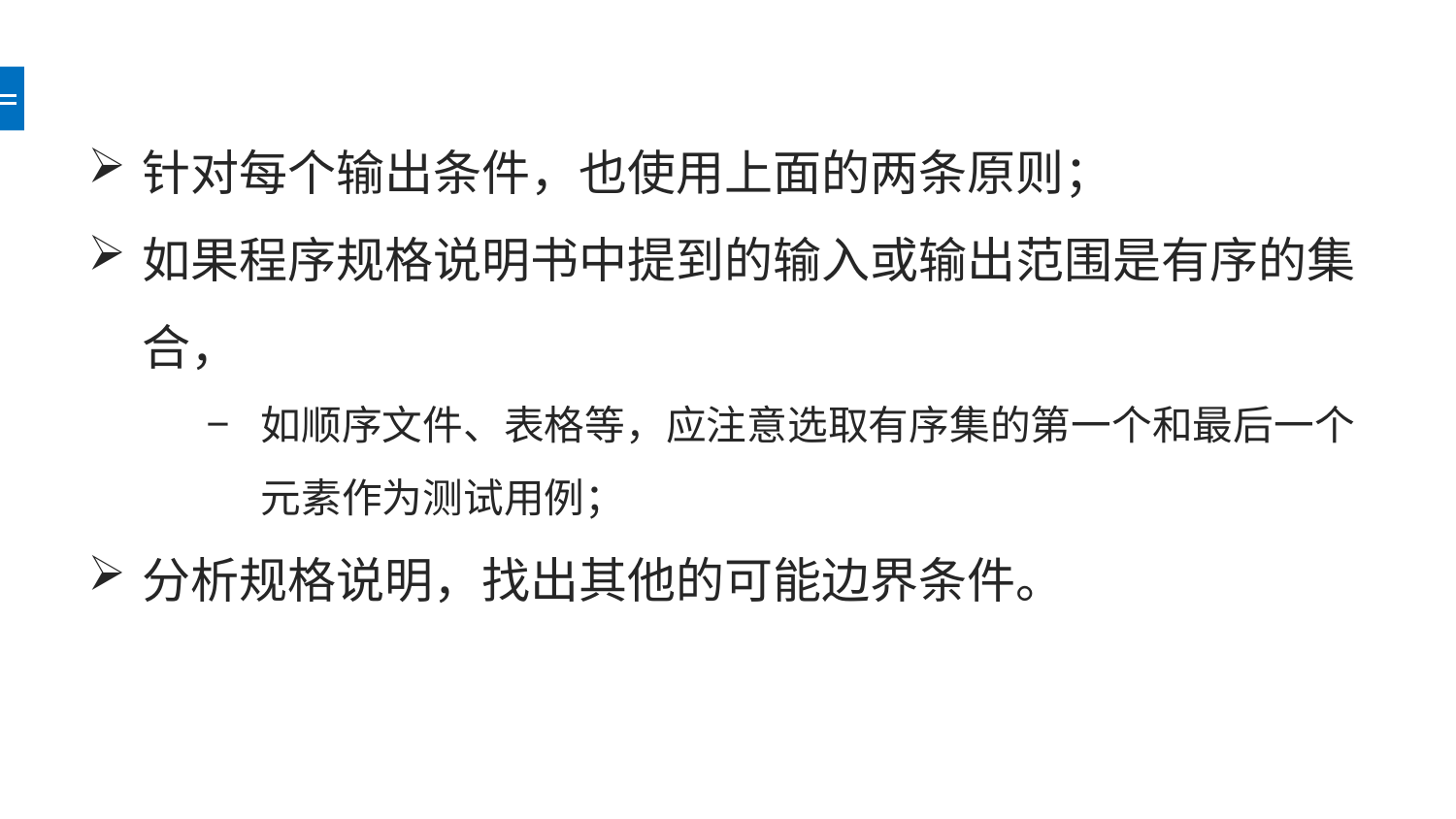

针对每个输出条件，也使用上面的两条原则；
如果程序规格说明书中提到的输入或输出范围是有序的集合，
如顺序文件、表格等，应注意选取有序集的第一个和最后一个元素作为测试用例；
分析规格说明，找出其他的可能边界条件。